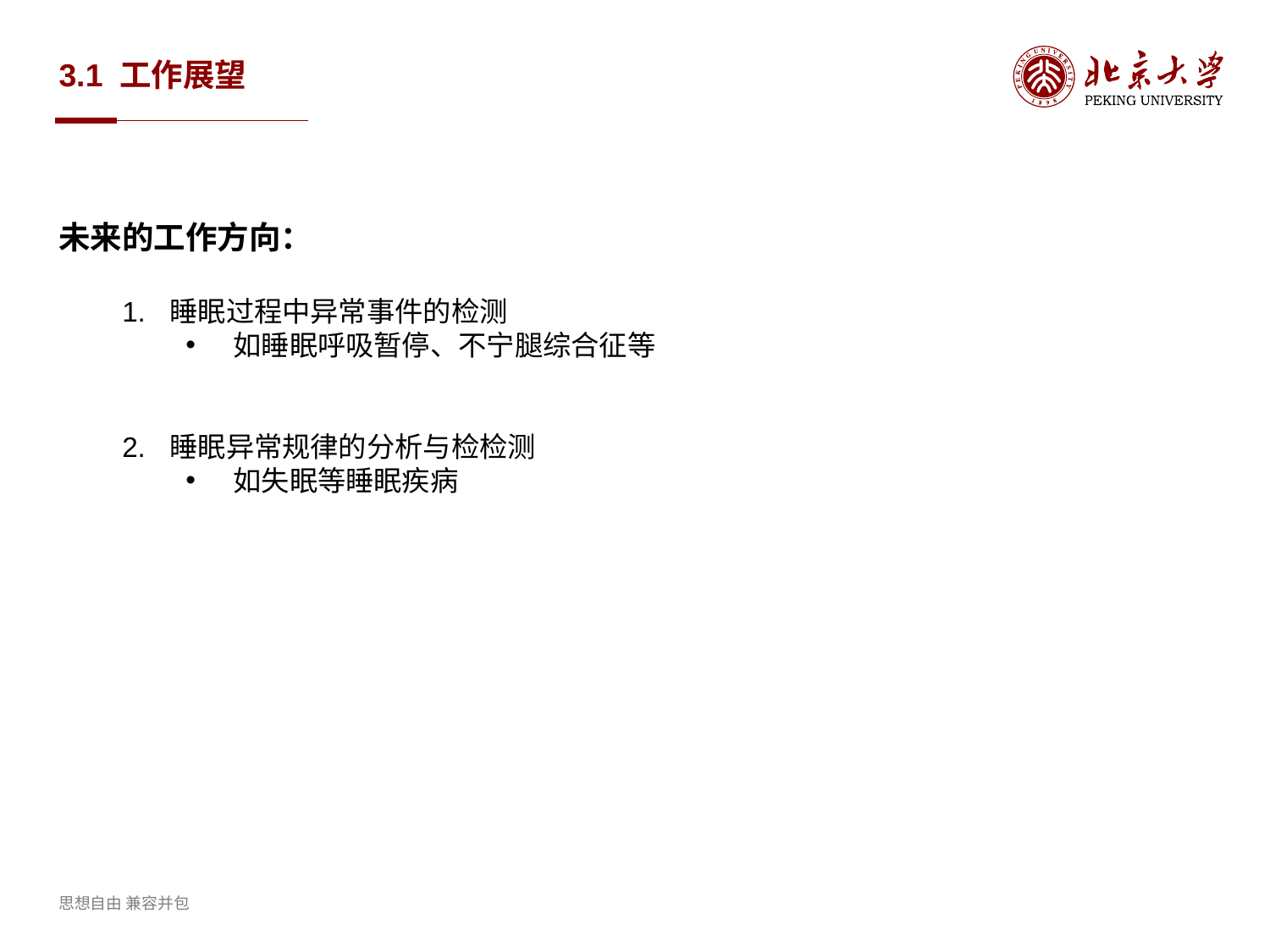

# 3.1 工作展望
未来的工作方向：

睡眠过程中异常事件的检测
如睡眠呼吸暂停、不宁腿综合征等

睡眠异常规律的分析与检检测
如失眠等睡眠疾病